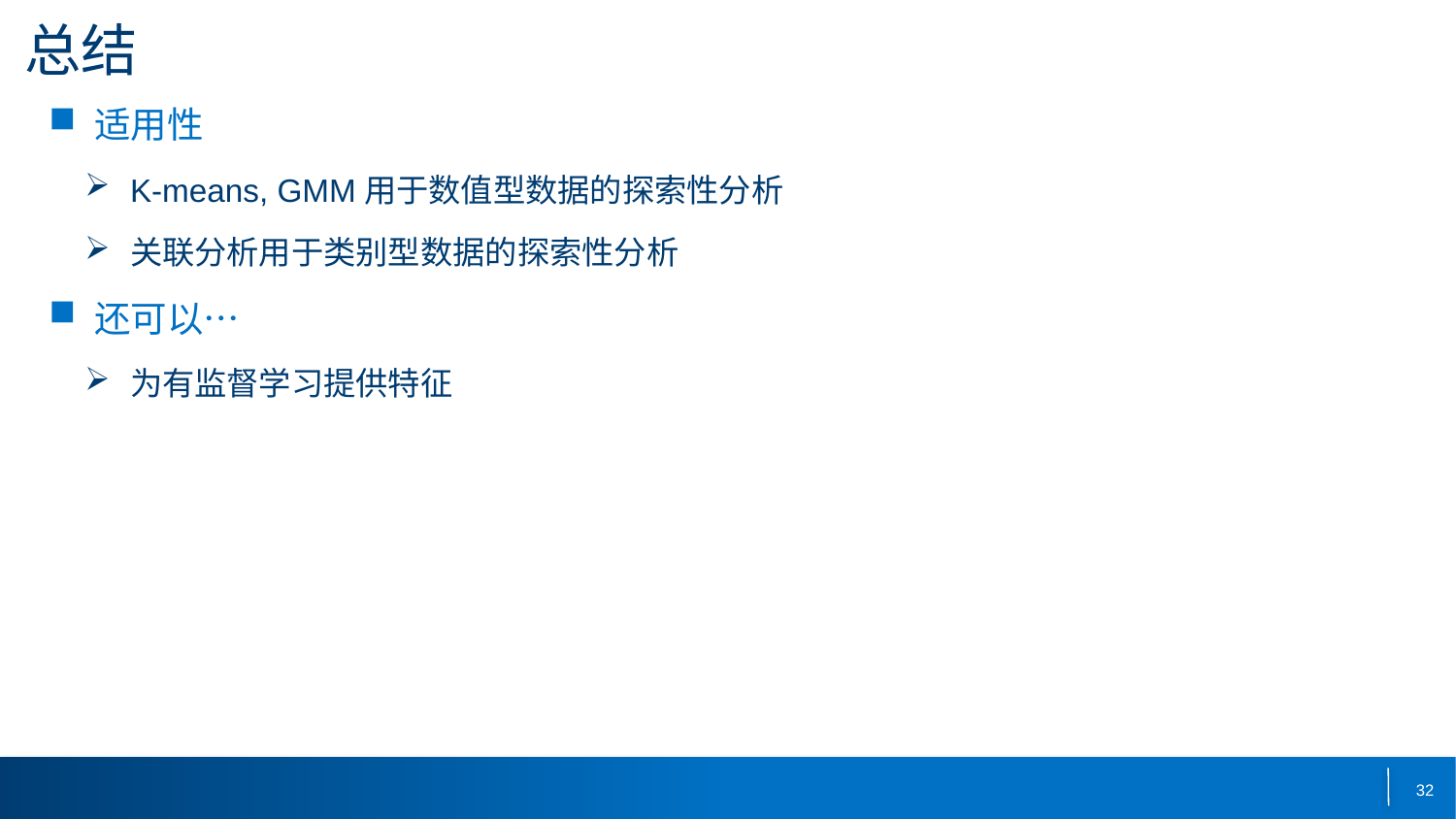

# 总结

适用性
K-means, GMM用于数值型数据的探索性分析
关联分析用于类别型数据的探索性分析
还可以…
为有监督学习提供特征
32